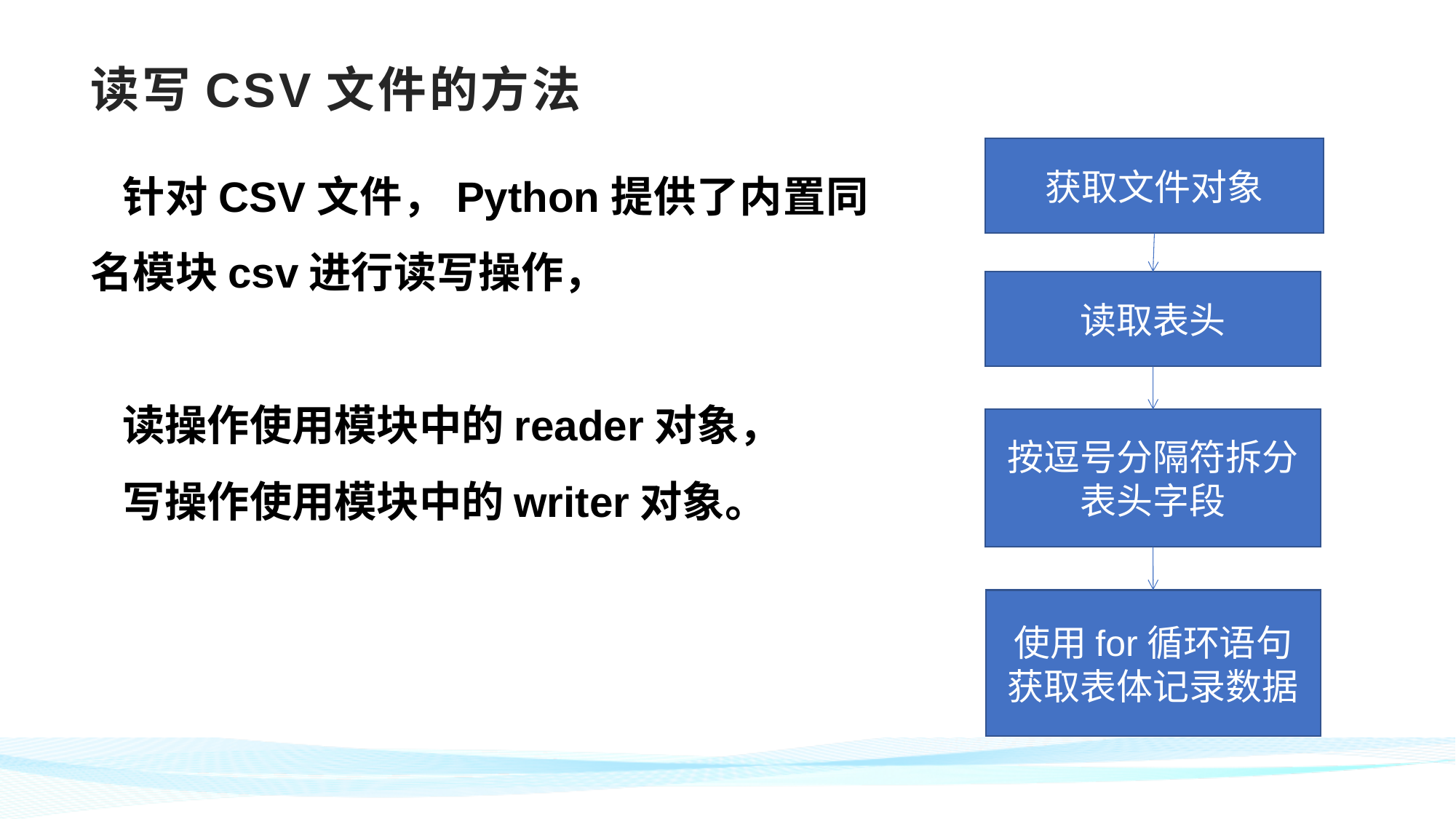

# 读写CSV文件的方法
针对CSV文件，Python提供了内置同名模块csv进行读写操作，

读操作使用模块中的reader对象，
写操作使用模块中的writer对象。

获取文件对象
读取表头
按逗号分隔符拆分表头字段
使用for循环语句获取表体记录数据